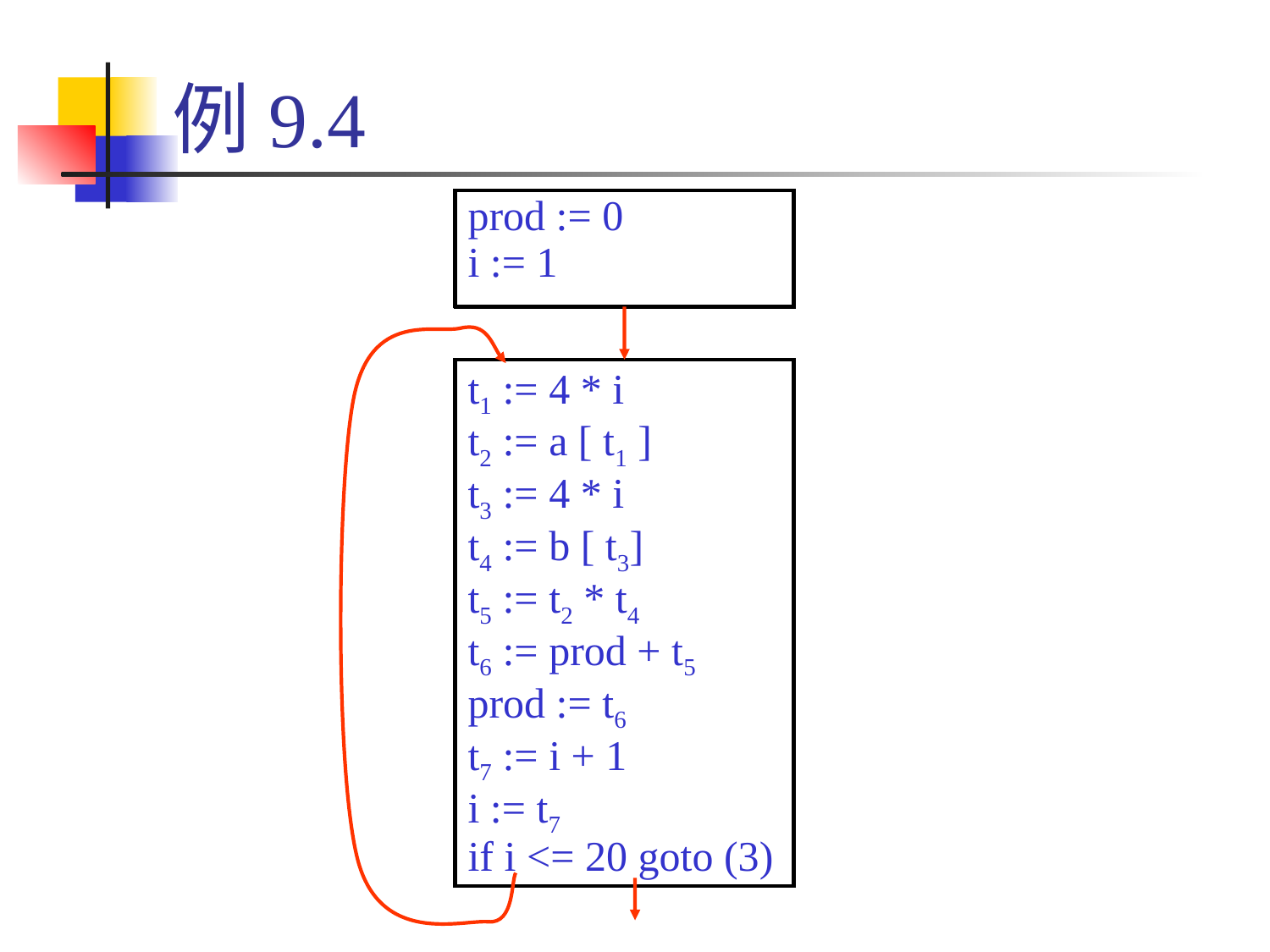

# 例9.4
| prod := 0 i := 1 |
| --- |

| t1 := 4 \* i t2 := a [ t1 ] t3 := 4 \* i t4 := b [ t3] t5 := t2 \* t4 t6 := prod + t5 prod := t6 t7 := i + 1 i := t7 if i <= 20 goto (3) |
| --- |